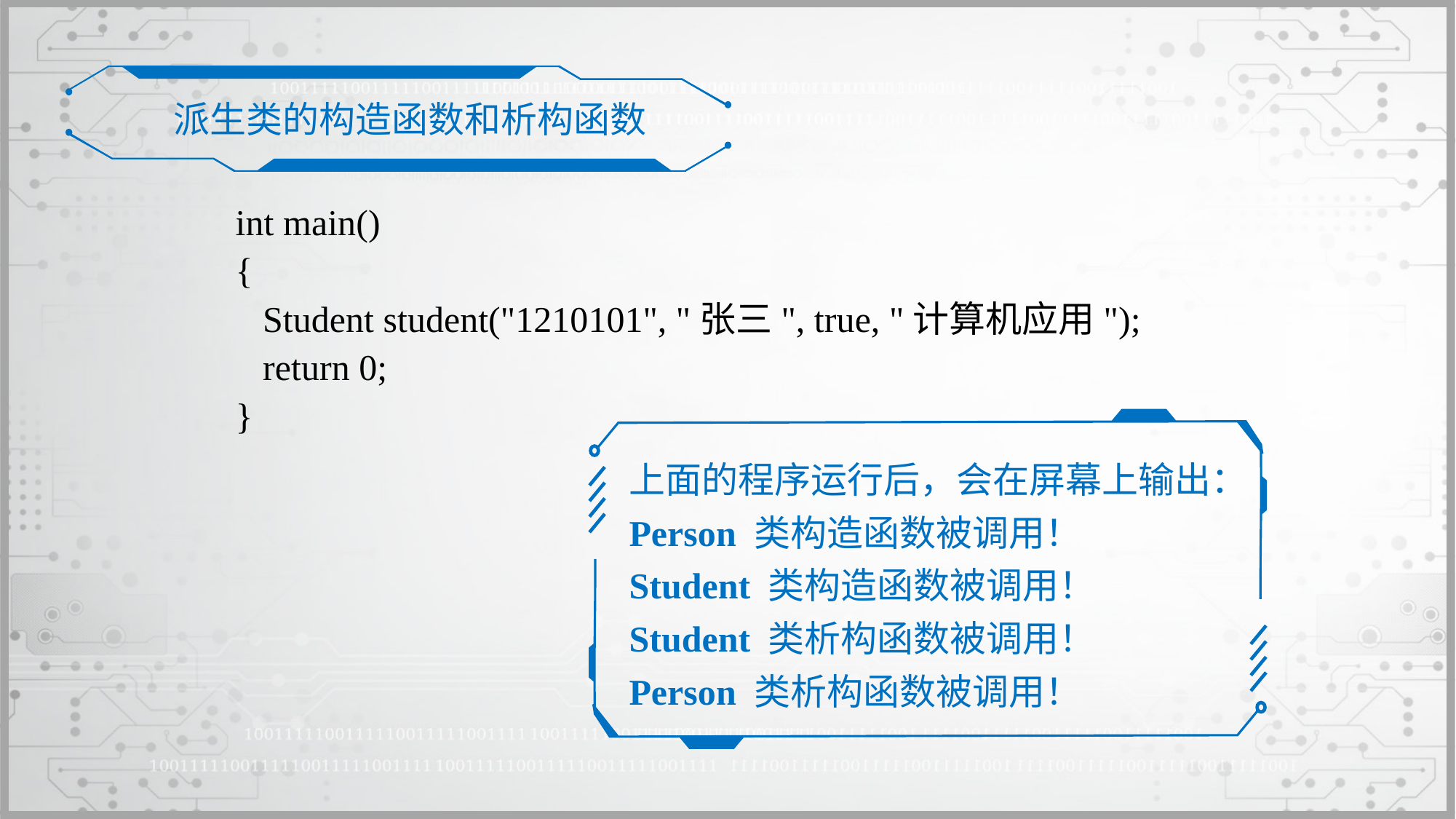

派生类的构造函数和析构函数
int main()
{
   Student student("1210101", "张三", true, "计算机应用");
   return 0;
}

上面的程序运行后，会在屏幕上输出：
Person 类构造函数被调用！
Student 类构造函数被调用！
Student 类析构函数被调用！
Person 类析构函数被调用！